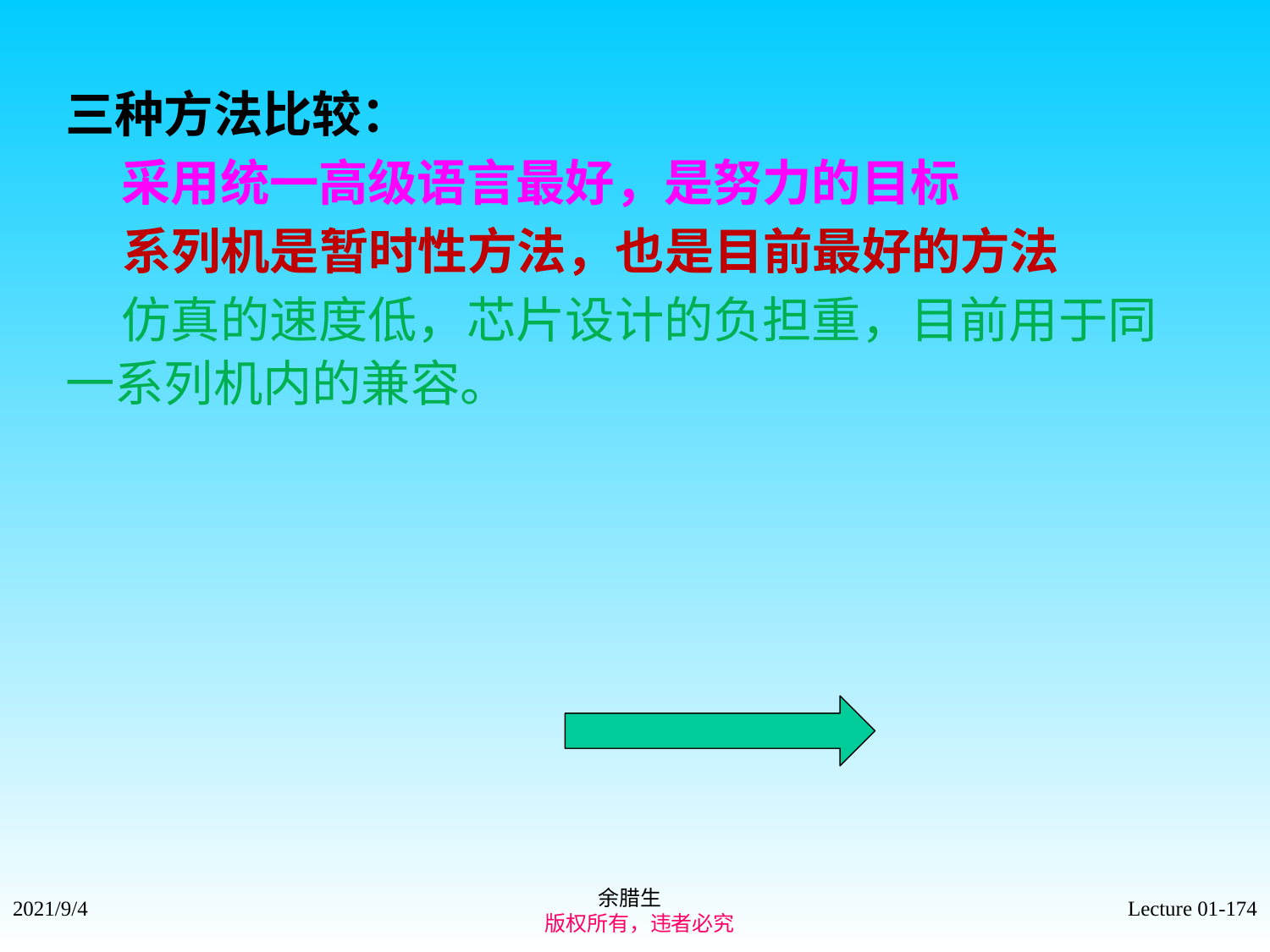

三种方法比较：
    采用统一高级语言最好，是努力的目标
    系列机是暂时性方法，也是目前最好的方法
    仿真的速度低，芯片设计的负担重，目前用于同一系列机内的兼容。

余腊生
 版权所有，违者必究
2021/9/4
Lecture 01-174